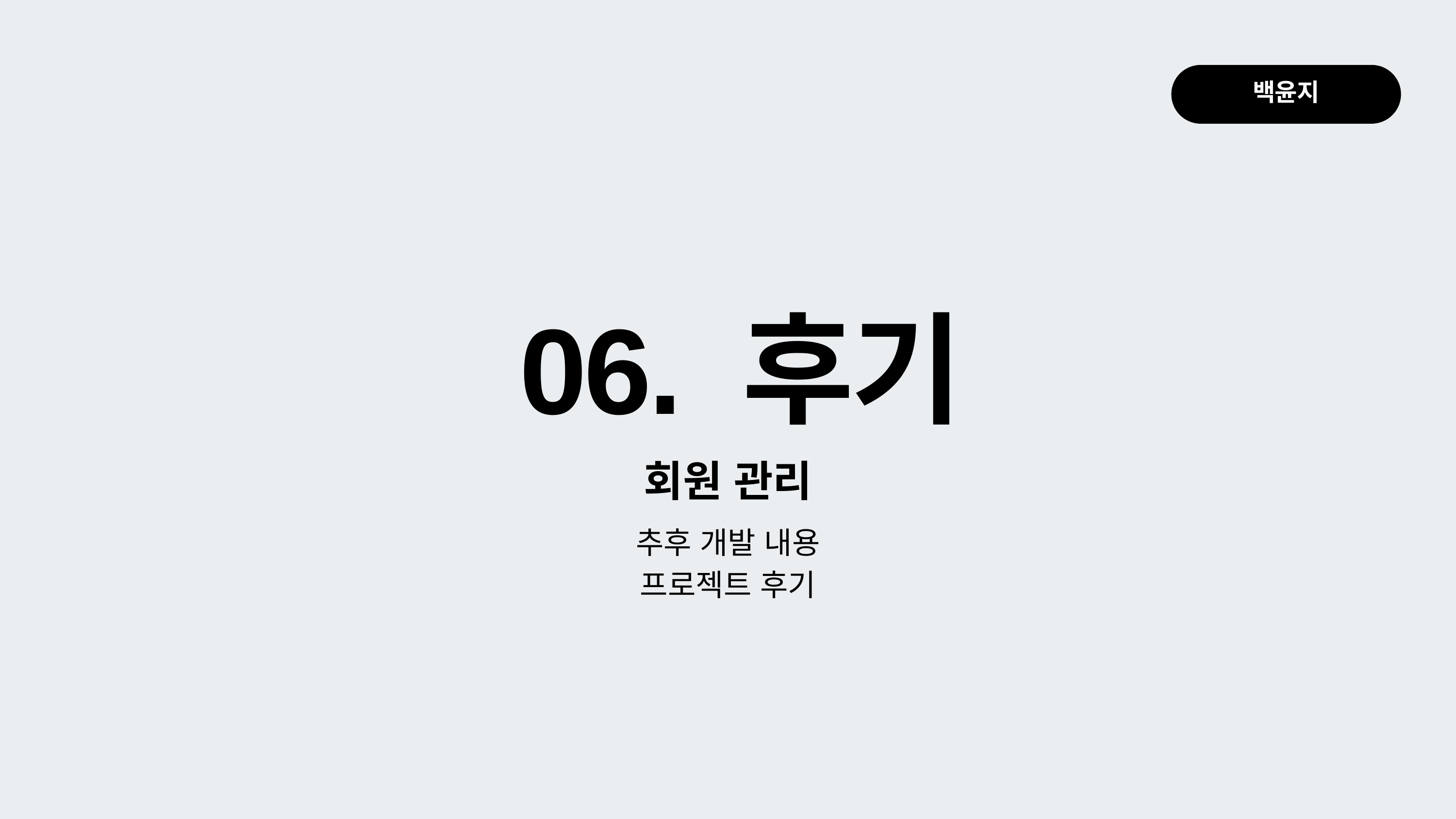

백윤지
06. 후기
회원 관리
추후 개발 내용
프로젝트 후기